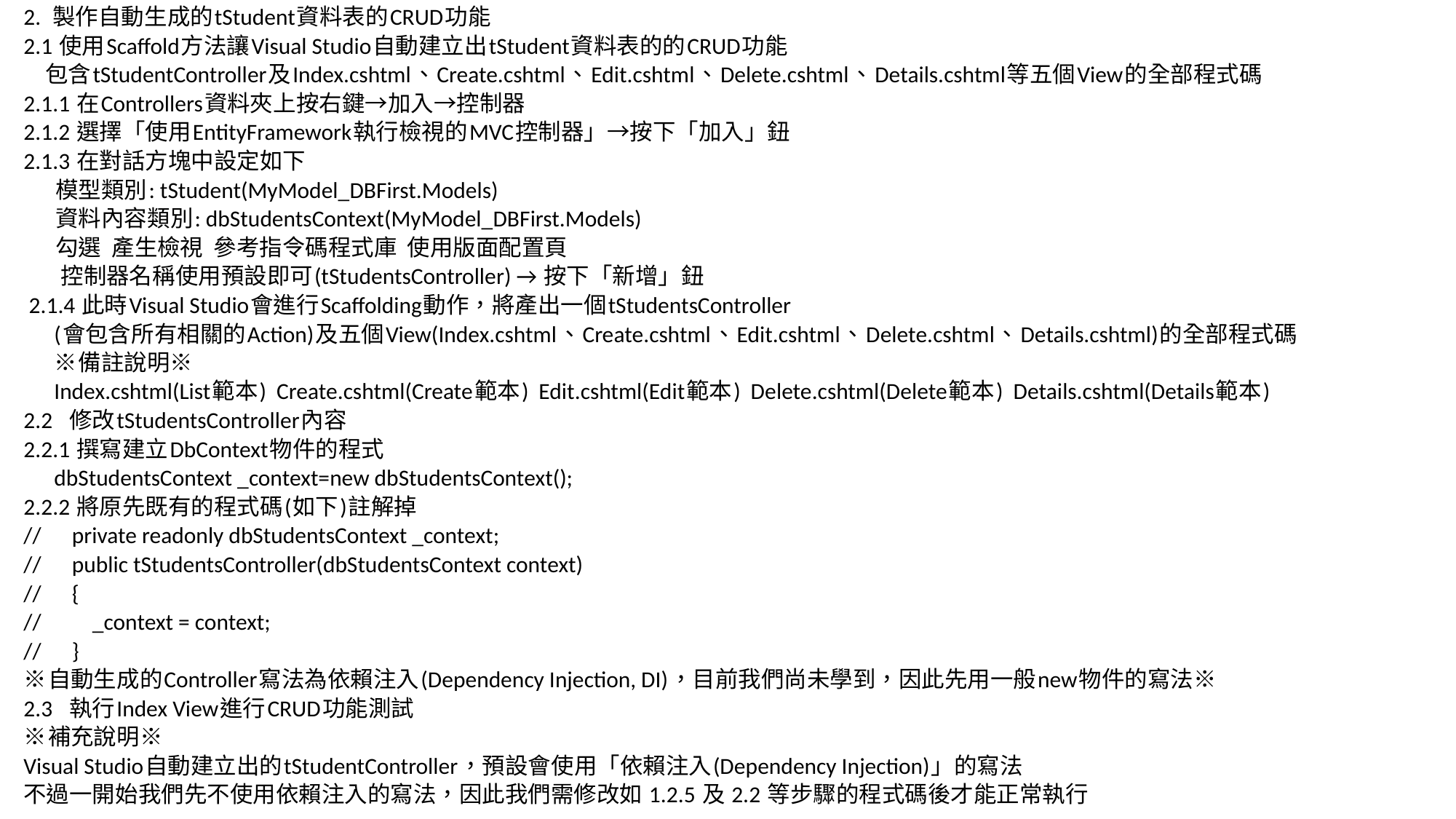

2.  製作自動生成的tStudent資料表的CRUD功能
2.1 使用Scaffold方法讓Visual Studio自動建立出tStudent資料表的的CRUD功能
    包含tStudentController及Index.cshtml、Create.cshtml、Edit.cshtml、Delete.cshtml、Details.cshtml等五個View的全部程式碼
2.1.1 在Controllers資料夾上按右鍵→加入→控制器
2.1.2 選擇「使用EntityFramework執行檢視的MVC控制器」→按下「加入」鈕
2.1.3 在對話方塊中設定如下
      模型類別: tStudent(MyModel_DBFirst.Models)
      資料內容類別: dbStudentsContext(MyModel_DBFirst.Models)
      勾選  產生檢視  參考指令碼程式庫  使用版面配置頁
       控制器名稱使用預設即可(tStudentsController) → 按下「新增」鈕
 2.1.4 此時Visual Studio會進行Scaffolding動作，將產出一個tStudentsController
      (會包含所有相關的Action)及五個View(Index.cshtml、Create.cshtml、Edit.cshtml、Delete.cshtml、Details.cshtml)的全部程式碼
      ※備註說明※
      Index.cshtml(List範本)  Create.cshtml(Create範本)  Edit.cshtml(Edit範本)  Delete.cshtml(Delete範本)  Details.cshtml(Details範本)
2.2   修改tStudentsController內容
2.2.1 撰寫建立DbContext物件的程式
      dbStudentsContext _context=new dbStudentsContext();
2.2.2 將原先既有的程式碼(如下)註解掉
//      private readonly dbStudentsContext _context;
//      public tStudentsController(dbStudentsContext context)
//      {
//          _context = context;
//      }
※自動生成的Controller寫法為依賴注入(Dependency Injection, DI)，目前我們尚未學到，因此先用一般new物件的寫法※
2.3   執行Index View進行CRUD功能測試
※補充說明※
Visual Studio自動建立出的tStudentController，預設會使用「依賴注入(Dependency Injection)」的寫法
不過一開始我們先不使用依賴注入的寫法，因此我們需修改如 1.2.5 及 2.2 等步驟的程式碼後才能正常執行